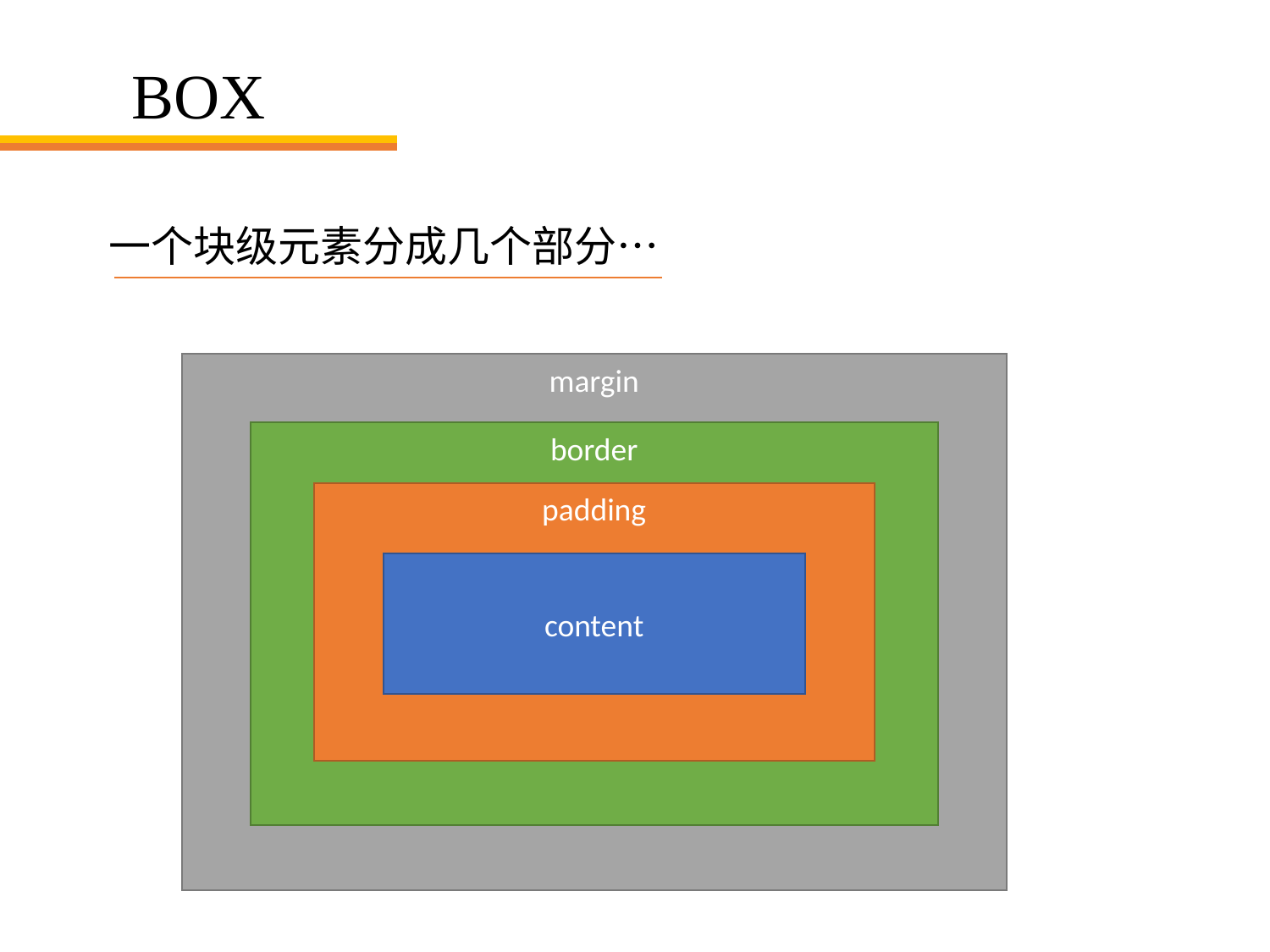

# BOX
一个块级元素分成几个部分…
margin
border
padding
content